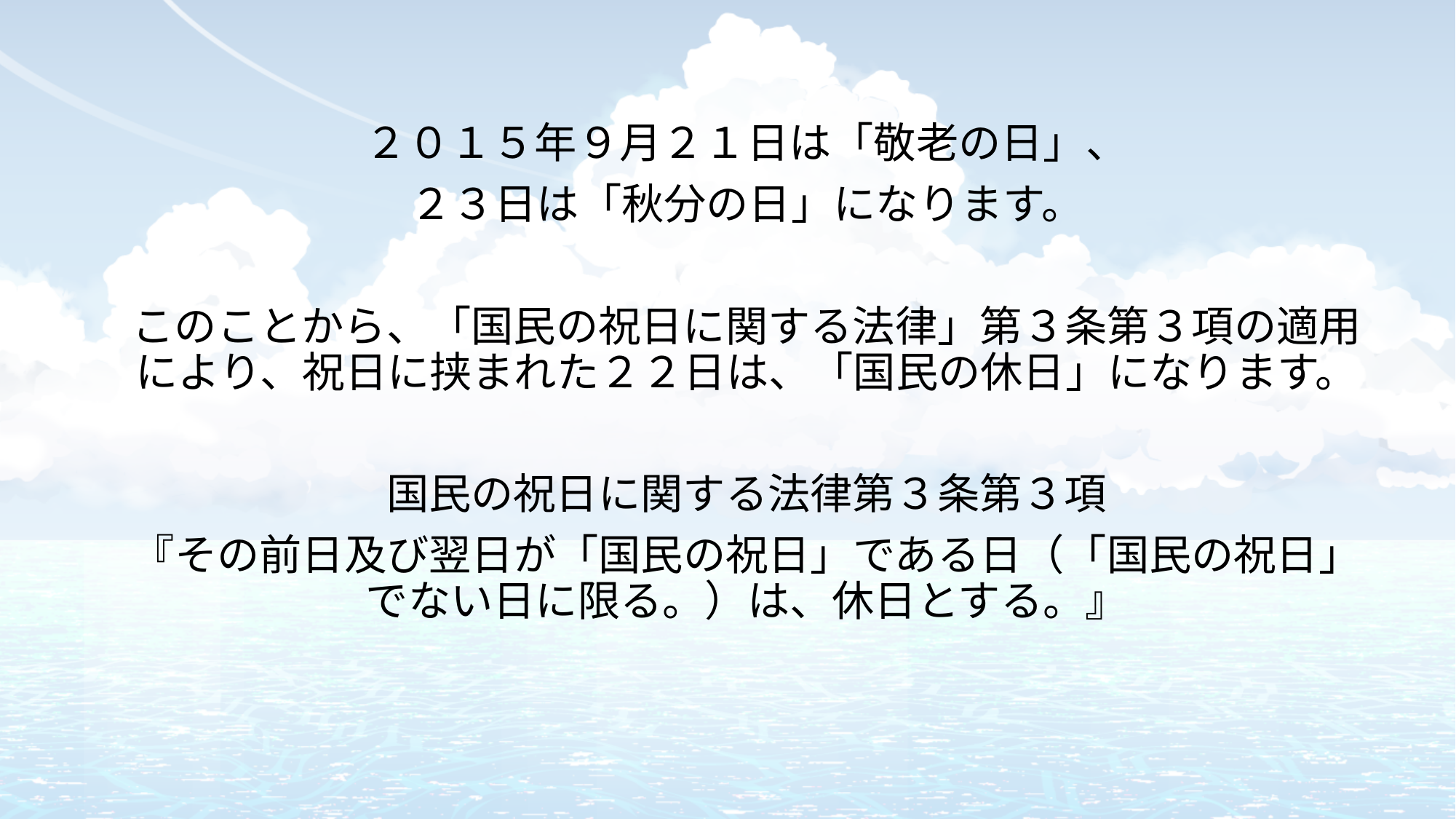

２０１５年９月２１日は「敬老の日」、
２３日は「秋分の日」になります。

このことから、「国民の祝日に関する法律」第３条第３項の適用により、祝日に挟まれた２２日は、「国民の休日」になります。

国民の祝日に関する法律第３条第３項
『その前日及び翌日が「国民の祝日」である日（「国民の祝日」でない日に限る。）は、休日とする。』